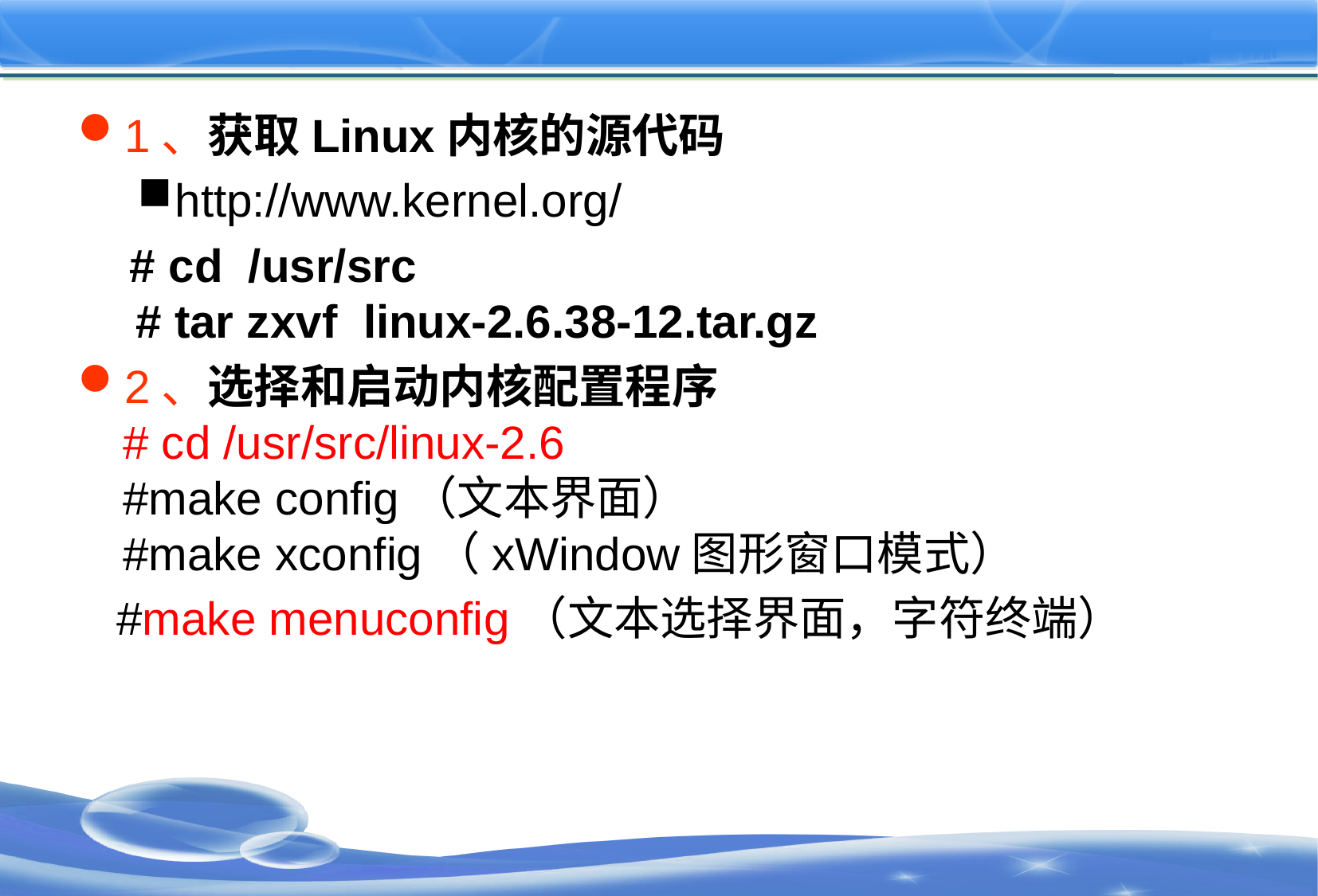

#
1、获取Linux内核的源代码
http://www.kernel.org/
    # cd  /usr/src
 # tar zxvf  linux-2.6.38-12.tar.gz
2、选择和启动内核配置程序
# cd /usr/src/linux-2.6
#make config（文本界面）
#make xconfig（xWindow图形窗口模式）
   #make menuconfig（文本选择界面，字符终端）